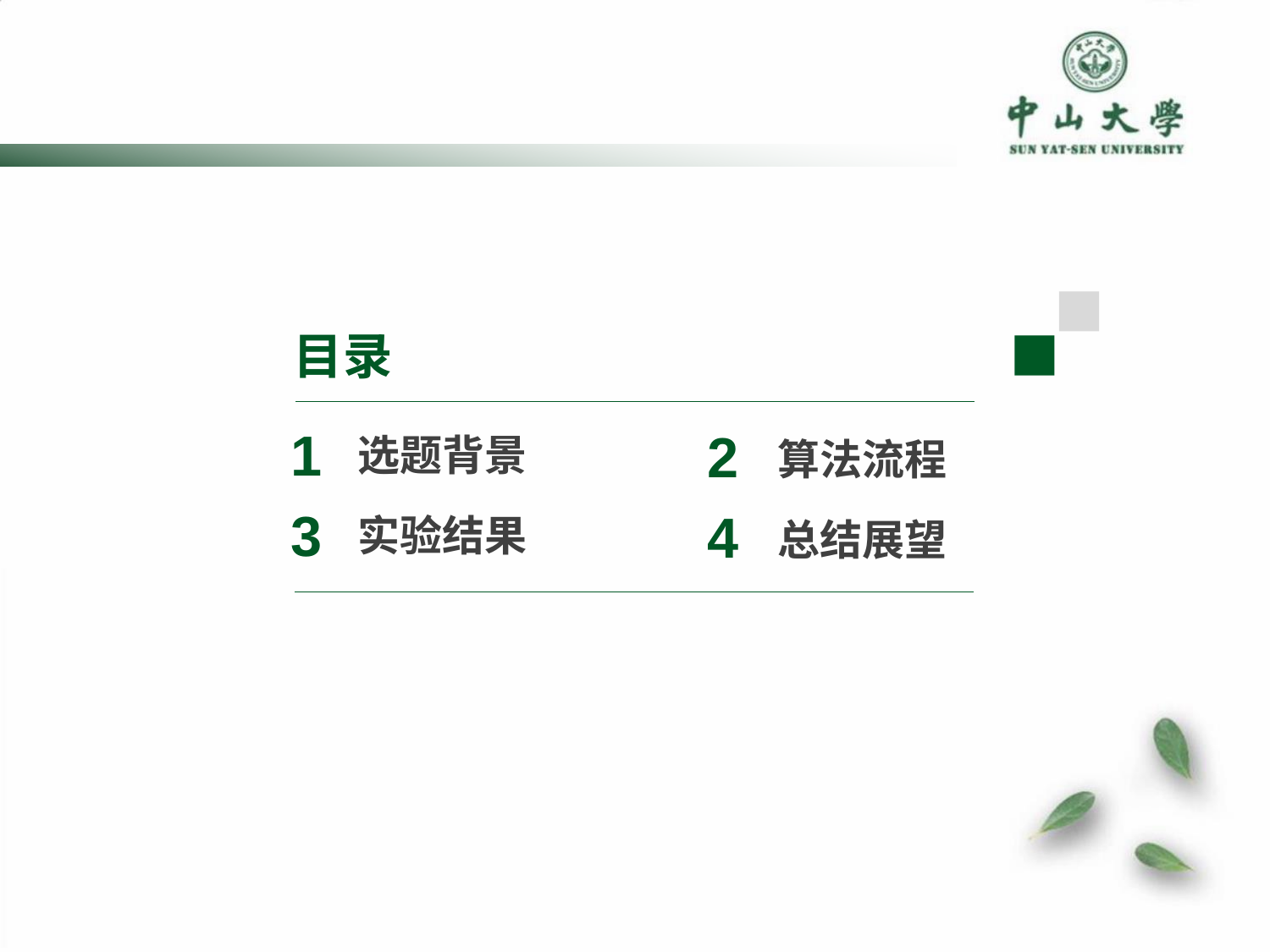

目录

1
2
选题背景
算法流程
3
4
实验结果
总结展望